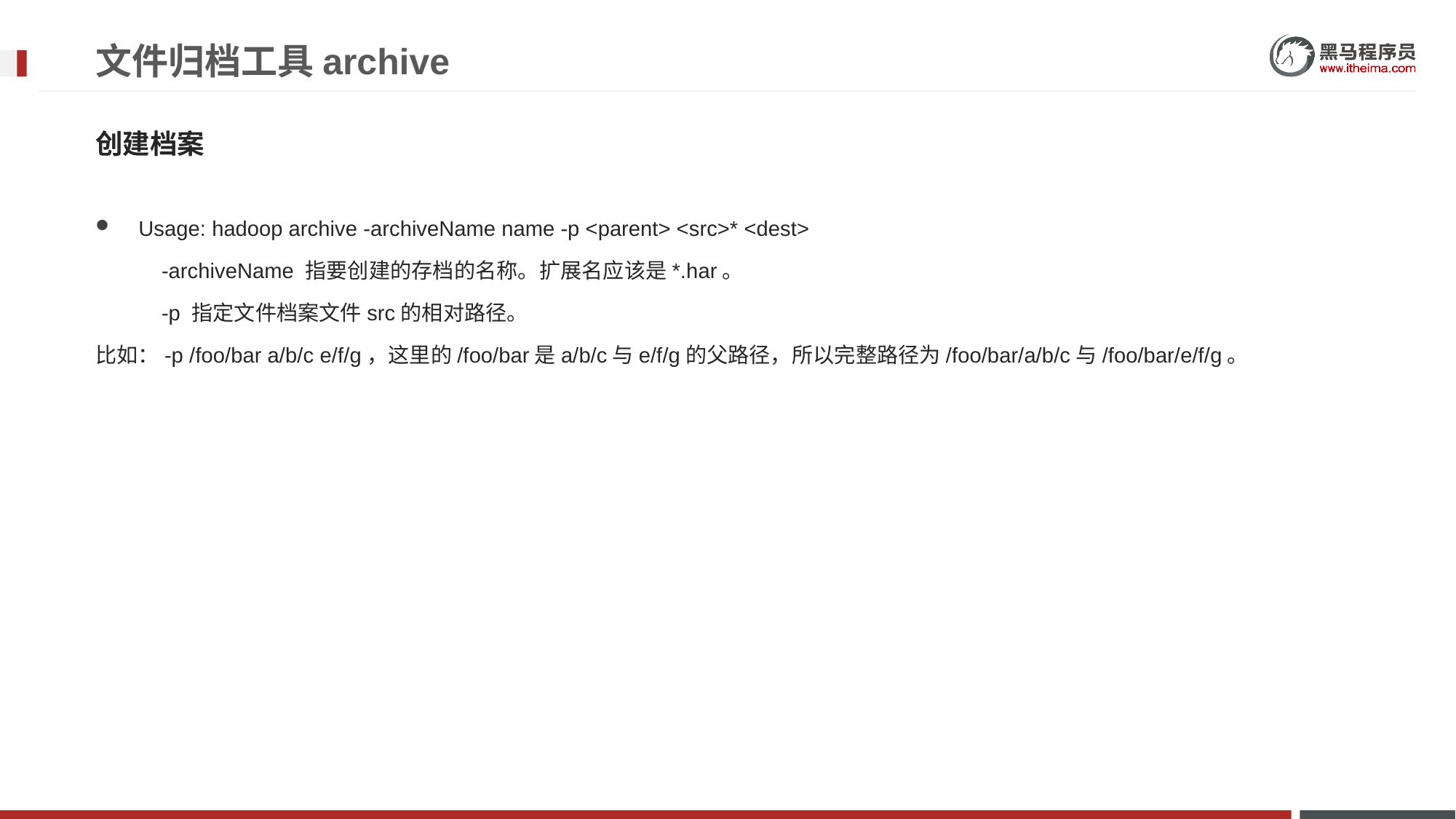

# 文件归档工具archive
创建档案
Usage: hadoop archive -archiveName name -p <parent> <src>* <dest>
           -archiveName 指要创建的存档的名称。扩展名应该是*.har。
           -p 指定文件档案文件src的相对路径。
比如：-p /foo/bar a/b/c e/f/g，这里的/foo/bar是a/b/c与e/f/g的父路径，所以完整路径为/foo/bar/a/b/c与/foo/bar/e/f/g。